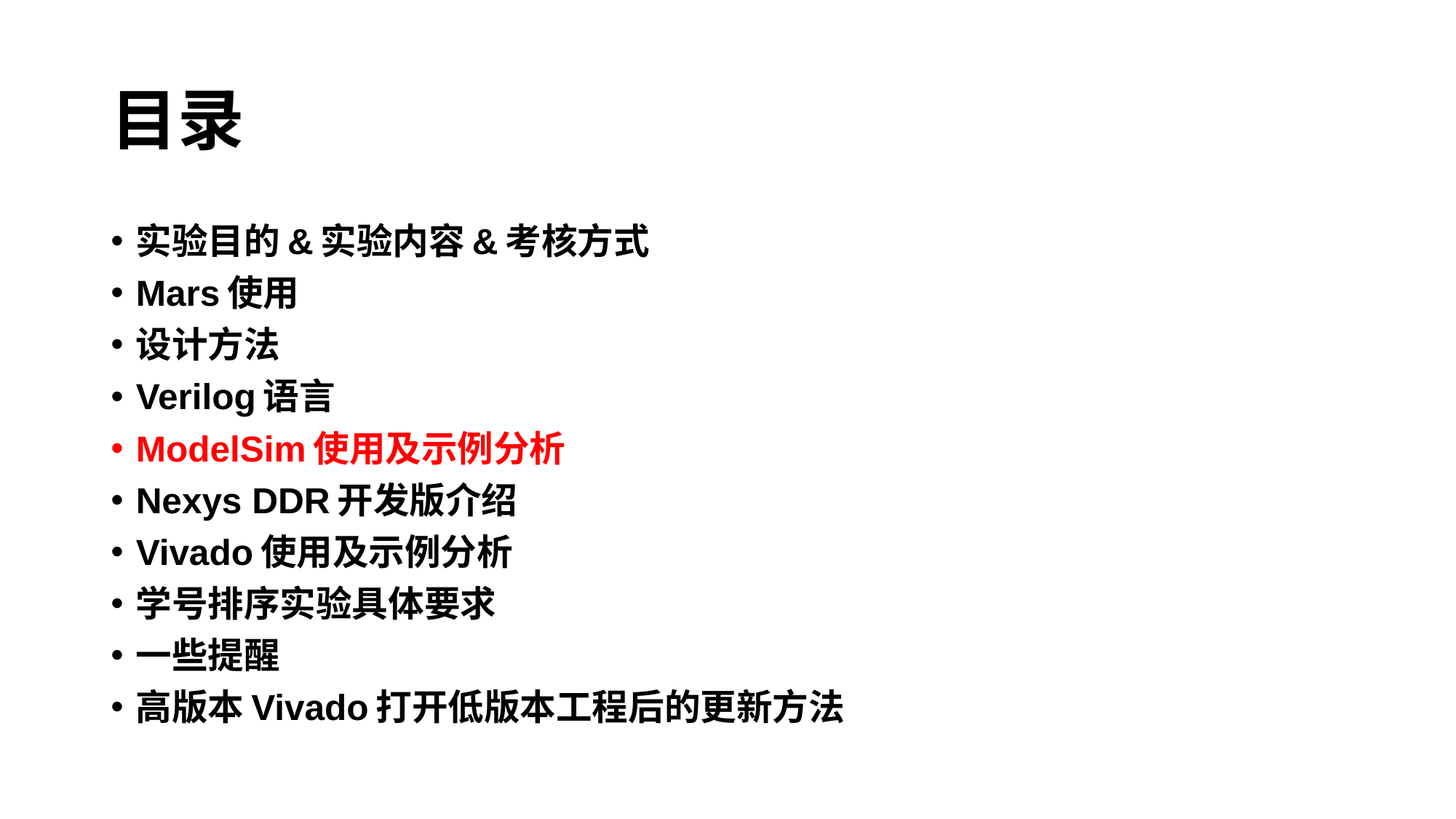

# 目录
实验目的&实验内容&考核方式
Mars使用
设计方法
Verilog语言
ModelSim使用及示例分析
Nexys DDR开发版介绍
Vivado使用及示例分析
学号排序实验具体要求
一些提醒
高版本Vivado打开低版本工程后的更新方法